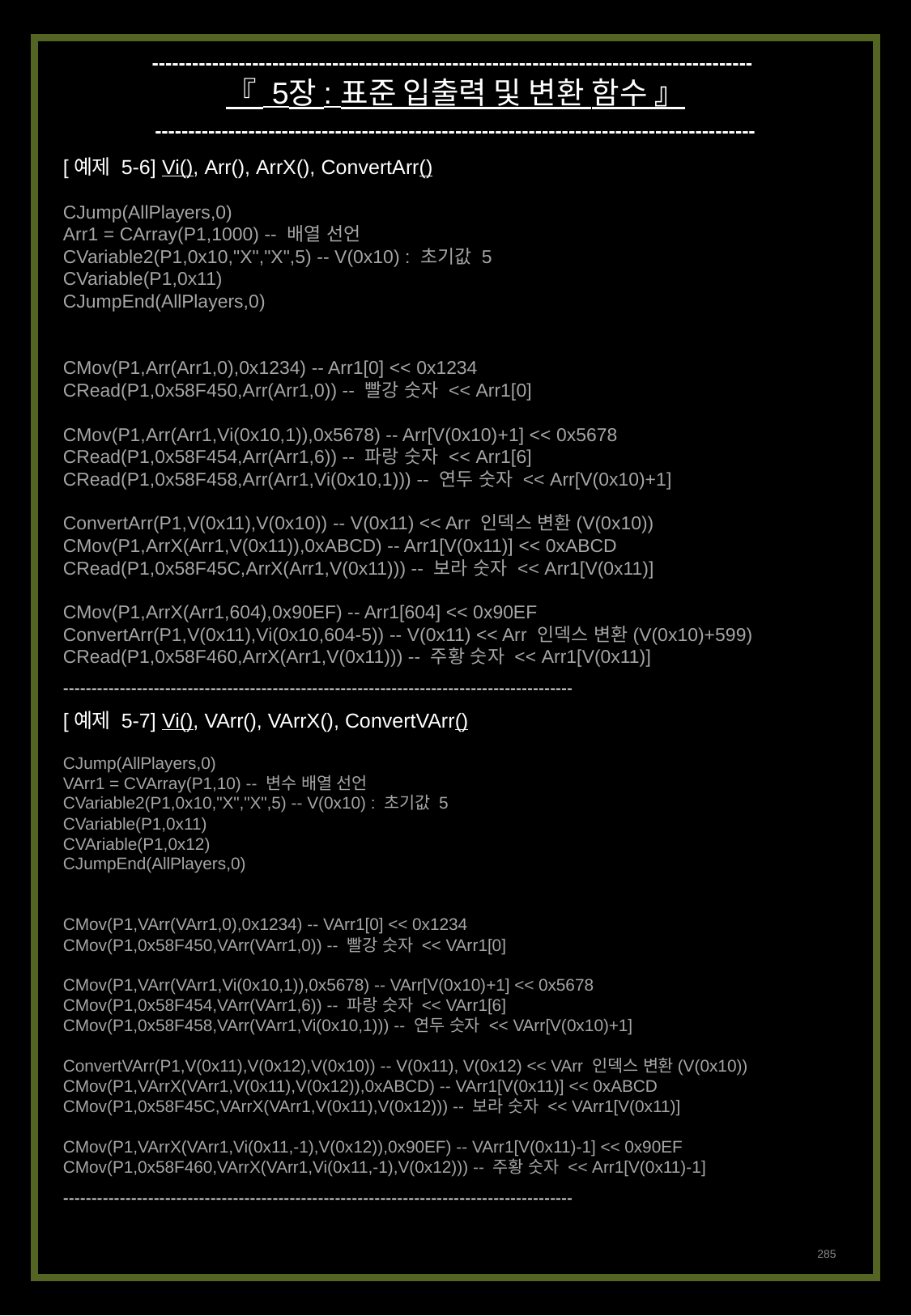

------------------------------------------------------------------------------------------
『  5장 : 표준 입출력 및 변환 함수 』
------------------------------------------------------------------------------------------
[예제 5-6] Vi(), Arr(), ArrX(), ConvertArr()

CJump(AllPlayers,0)
Arr1 = CArray(P1,1000) -- 배열 선언
CVariable2(P1,0x10,"X","X",5) -- V(0x10) : 초기값 5
CVariable(P1,0x11)
CJumpEnd(AllPlayers,0)

CMov(P1,Arr(Arr1,0),0x1234) -- Arr1[0] << 0x1234
CRead(P1,0x58F450,Arr(Arr1,0)) -- 빨강 숫자 << Arr1[0]

CMov(P1,Arr(Arr1,Vi(0x10,1)),0x5678) -- Arr[V(0x10)+1] << 0x5678
CRead(P1,0x58F454,Arr(Arr1,6)) -- 파랑 숫자 << Arr1[6]
CRead(P1,0x58F458,Arr(Arr1,Vi(0x10,1))) -- 연두 숫자 << Arr[V(0x10)+1]

ConvertArr(P1,V(0x11),V(0x10)) -- V(0x11) << Arr 인덱스 변환(V(0x10))
CMov(P1,ArrX(Arr1,V(0x11)),0xABCD) -- Arr1[V(0x11)] << 0xABCD
CRead(P1,0x58F45C,ArrX(Arr1,V(0x11))) -- 보라 숫자 << Arr1[V(0x11)]

CMov(P1,ArrX(Arr1,604),0x90EF) -- Arr1[604] << 0x90EF
ConvertArr(P1,V(0x11),Vi(0x10,604-5)) -- V(0x11) << Arr 인덱스 변환(V(0x10)+599)
CRead(P1,0x58F460,ArrX(Arr1,V(0x11))) -- 주황 숫자 << Arr1[V(0x11)]
------------------------------------------------------------------------------------------
[예제 5-7] Vi(), VArr(), VArrX(), ConvertVArr()

CJump(AllPlayers,0)
VArr1 = CVArray(P1,10) -- 변수 배열 선언
CVariable2(P1,0x10,"X","X",5) -- V(0x10) : 초기값 5
CVariable(P1,0x11)
CVAriable(P1,0x12)
CJumpEnd(AllPlayers,0)

CMov(P1,VArr(VArr1,0),0x1234) -- VArr1[0] << 0x1234
CMov(P1,0x58F450,VArr(VArr1,0)) -- 빨강 숫자 << VArr1[0]

CMov(P1,VArr(VArr1,Vi(0x10,1)),0x5678) -- VArr[V(0x10)+1] << 0x5678
CMov(P1,0x58F454,VArr(VArr1,6)) -- 파랑 숫자 << VArr1[6]
CMov(P1,0x58F458,VArr(VArr1,Vi(0x10,1))) -- 연두 숫자 << VArr[V(0x10)+1]

ConvertVArr(P1,V(0x11),V(0x12),V(0x10)) -- V(0x11), V(0x12) << VArr 인덱스 변환(V(0x10))
CMov(P1,VArrX(VArr1,V(0x11),V(0x12)),0xABCD) -- VArr1[V(0x11)] << 0xABCD
CMov(P1,0x58F45C,VArrX(VArr1,V(0x11),V(0x12))) -- 보라 숫자 << VArr1[V(0x11)]

CMov(P1,VArrX(VArr1,Vi(0x11,-1),V(0x12)),0x90EF) -- VArr1[V(0x11)-1] << 0x90EF
CMov(P1,0x58F460,VArrX(VArr1,Vi(0x11,-1),V(0x12))) -- 주황 숫자 << Arr1[V(0x11)-1]
------------------------------------------------------------------------------------------

285